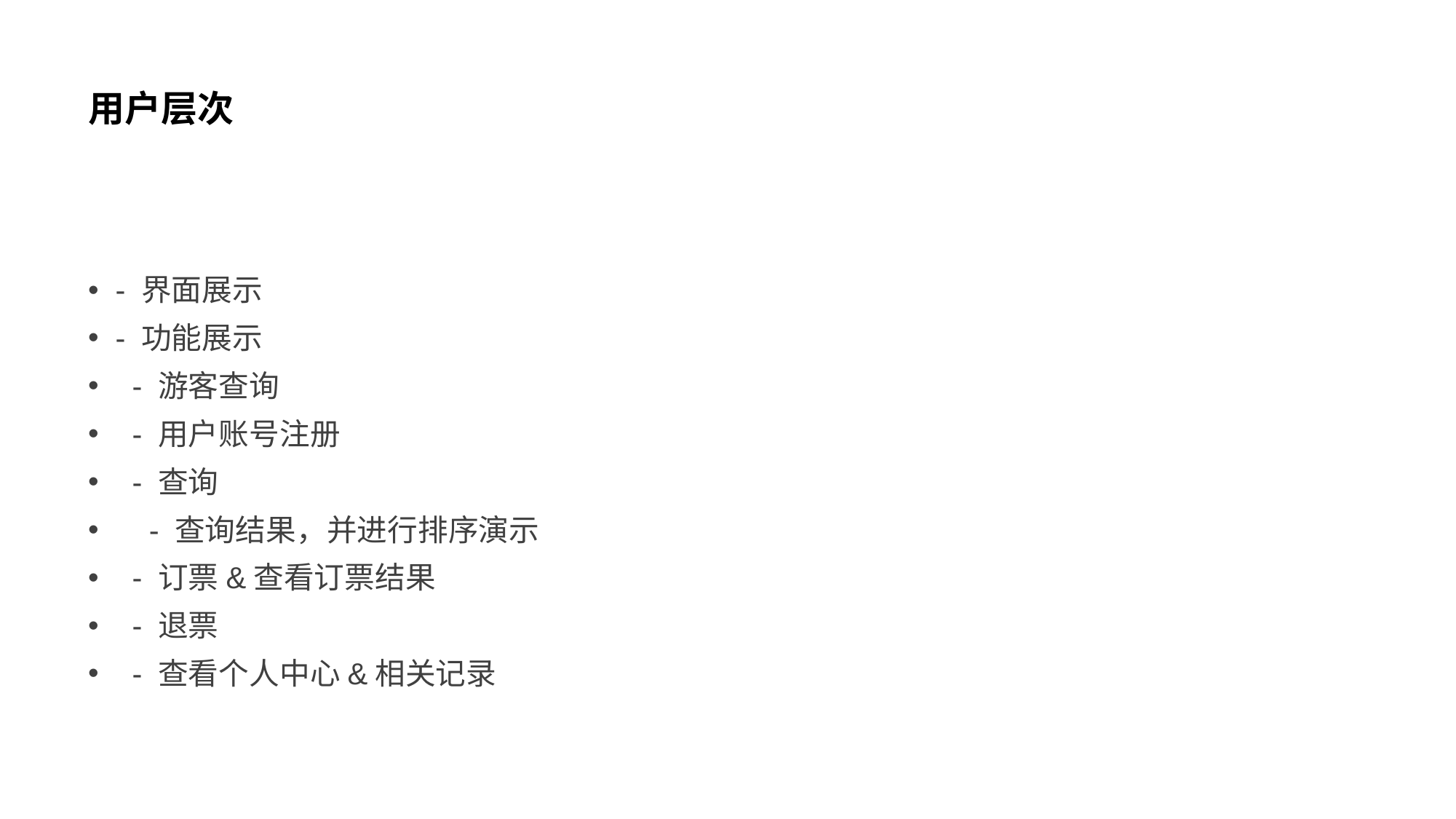

# 用户层次

- 界面展示
- 功能展示
  - 游客查询
  - 用户账号注册
  - 查询
    - 查询结果，并进行排序演示
  - 订票&查看订票结果
  - 退票
  - 查看个人中心&相关记录